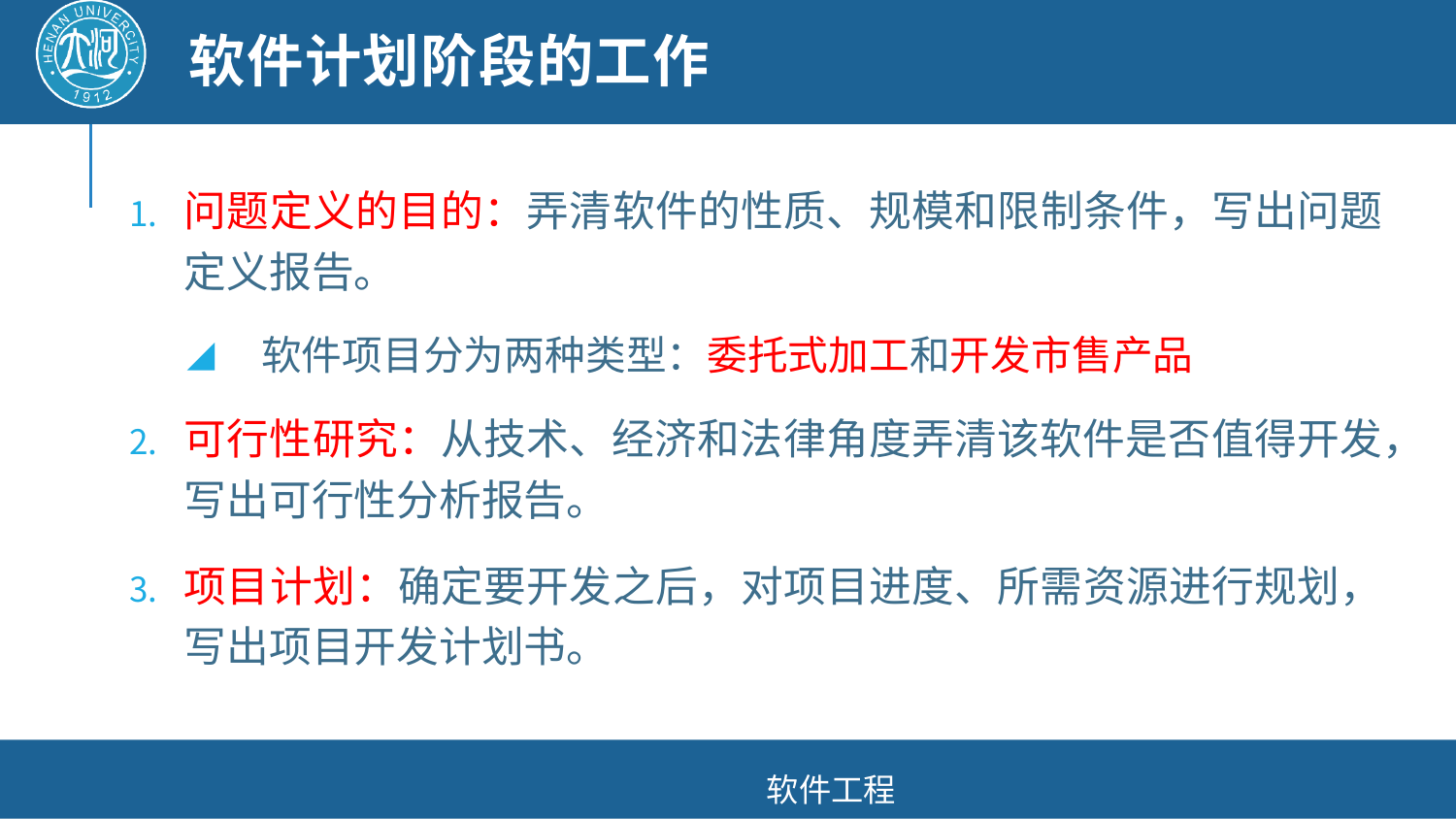

# 软件计划阶段的工作
问题定义的目的：弄清软件的性质、规模和限制条件，写出问题定义报告。
 软件项目分为两种类型：委托式加工和开发市售产品
可行性研究：从技术、经济和法律角度弄清该软件是否值得开发，写出可行性分析报告。
项目计划：确定要开发之后，对项目进度、所需资源进行规划，写出项目开发计划书。

软件工程
18